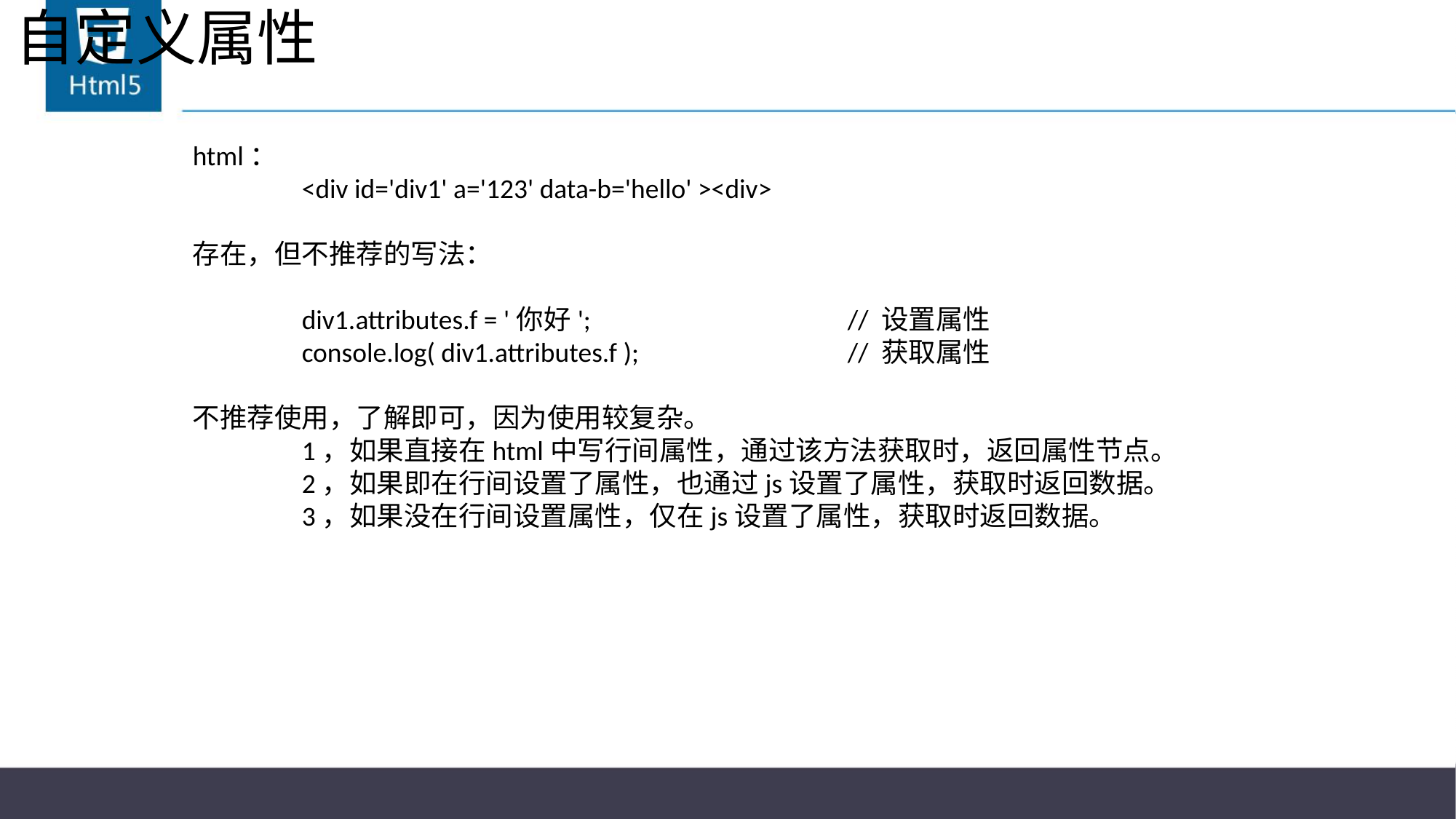

# 自定义属性
html：
	<div id='div1' a='123' data-b='hello' ><div>

存在，但不推荐的写法：

	div1.attributes.f = '你好';			// 设置属性
	console.log( div1.attributes.f );		// 获取属性

不推荐使用，了解即可，因为使用较复杂。
	1，如果直接在html中写行间属性，通过该方法获取时，返回属性节点。
	2，如果即在行间设置了属性，也通过js设置了属性，获取时返回数据。
	3，如果没在行间设置属性，仅在js设置了属性，获取时返回数据。